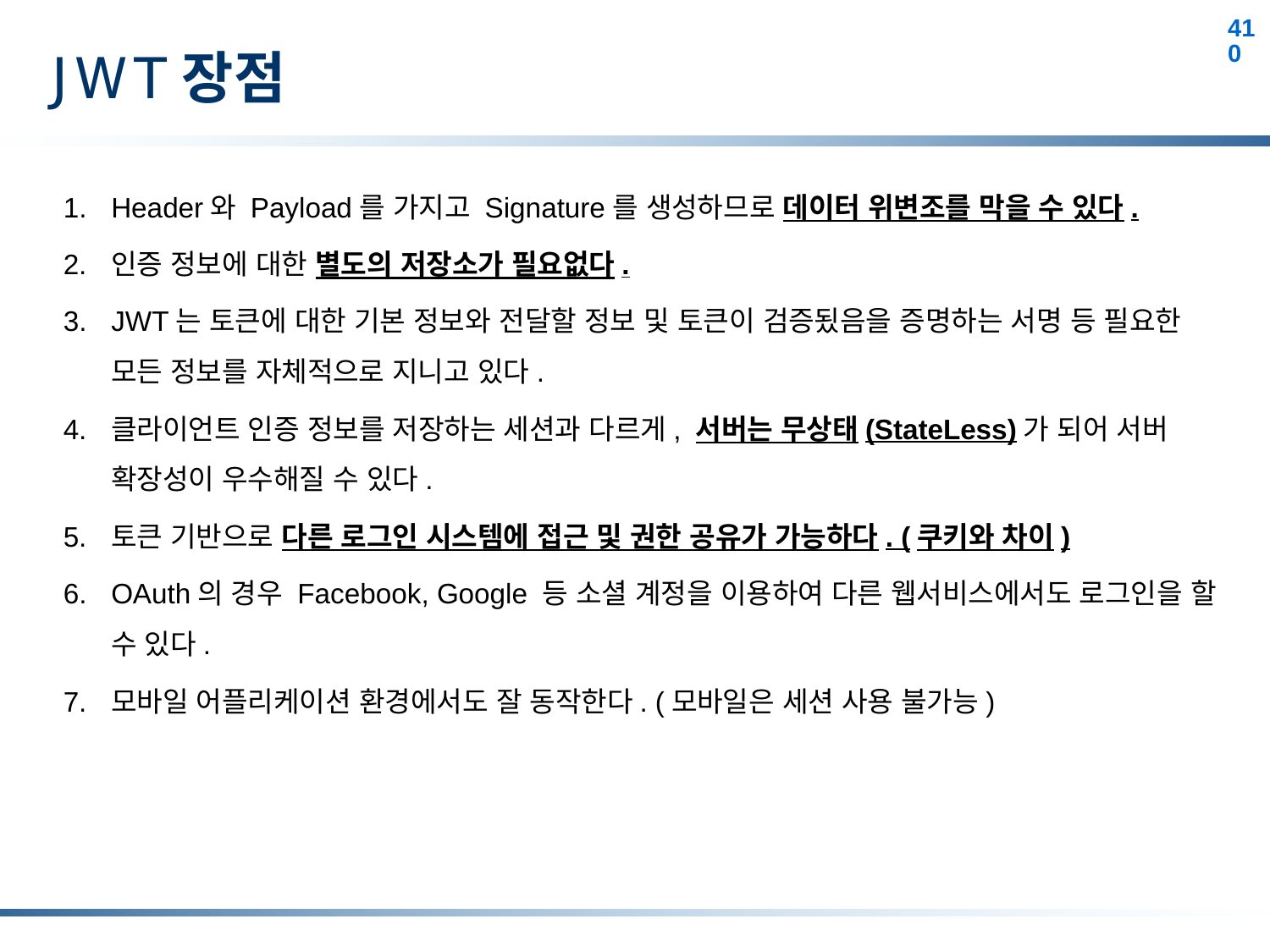

# JWT장점
Header와 Payload를 가지고 Signature를 생성하므로 데이터 위변조를 막을 수 있다.
인증 정보에 대한 별도의 저장소가 필요없다.
JWT는 토큰에 대한 기본 정보와 전달할 정보 및 토큰이 검증됬음을 증명하는 서명 등 필요한 모든 정보를 자체적으로 지니고 있다.
클라이언트 인증 정보를 저장하는 세션과 다르게, 서버는 무상태(StateLess)가 되어 서버 확장성이 우수해질 수 있다.
토큰 기반으로 다른 로그인 시스템에 접근 및 권한 공유가 가능하다. (쿠키와 차이)
OAuth의 경우 Facebook, Google 등 소셜 계정을 이용하여 다른 웹서비스에서도 로그인을 할 수 있다.
모바일 어플리케이션 환경에서도 잘 동작한다. (모바일은 세션 사용 불가능)